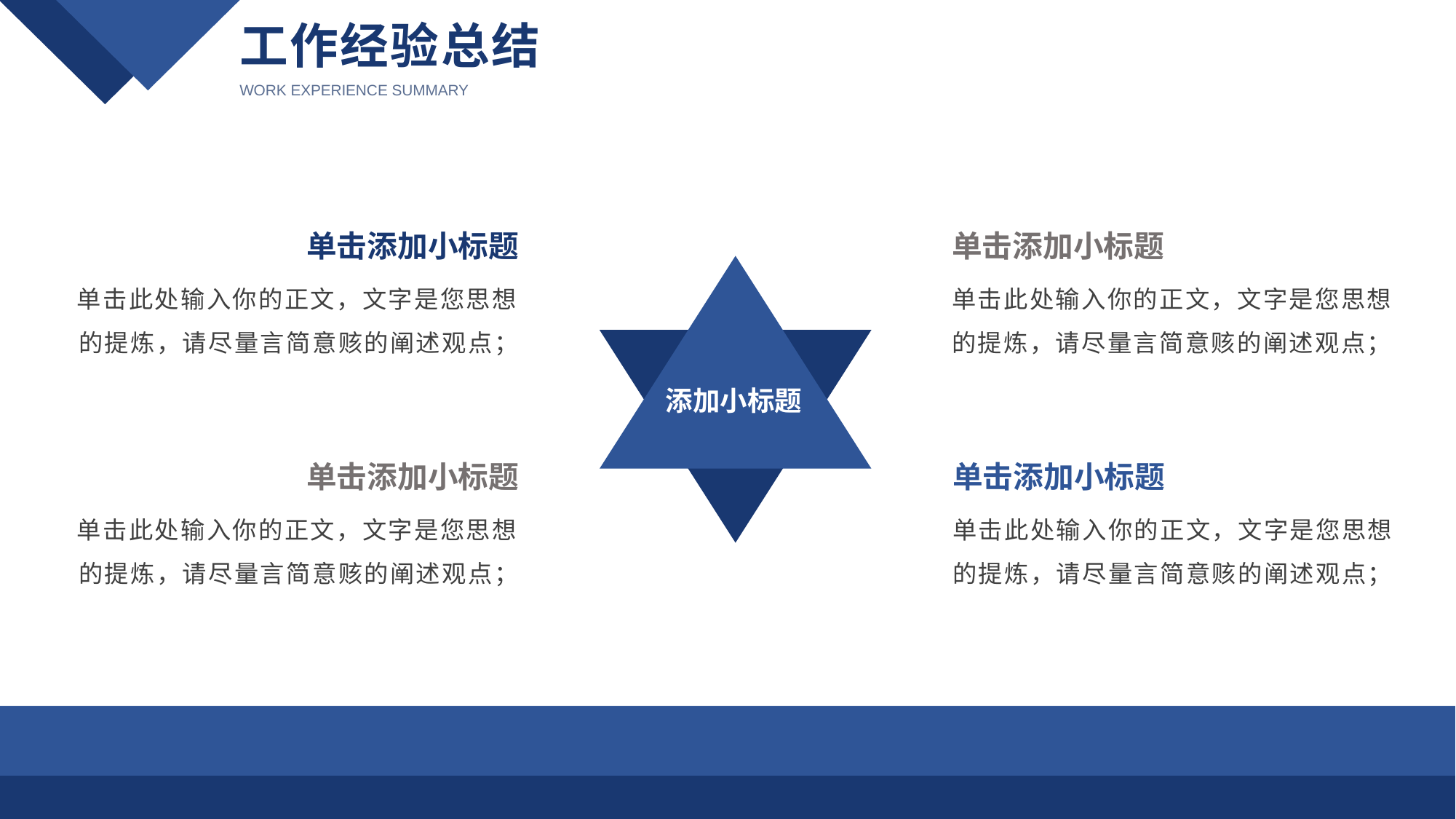

工作经验总结
Work experience summary
单击添加小标题
单击添加小标题

单击此处输入你的正文，文字是您思想的提炼，请尽量言简意赅的阐述观点；
单击此处输入你的正文，文字是您思想的提炼，请尽量言简意赅的阐述观点；

添加小标题
单击添加小标题
单击添加小标题
单击此处输入你的正文，文字是您思想的提炼，请尽量言简意赅的阐述观点；
单击此处输入你的正文，文字是您思想的提炼，请尽量言简意赅的阐述观点；